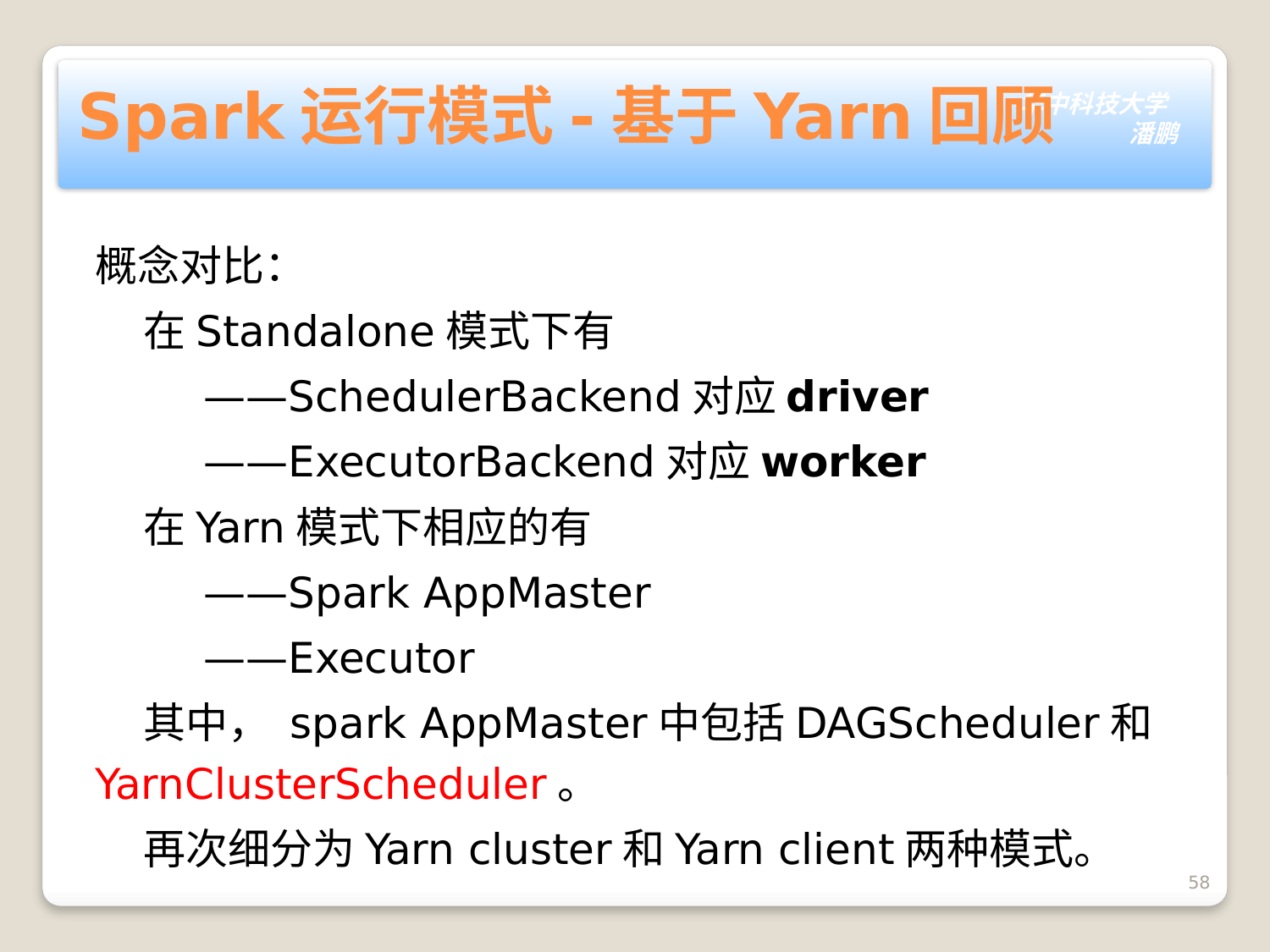

# Spark运行模式-基于Yarn回顾
概念对比：
    在Standalone模式下有
        ——SchedulerBackend对应driver
        ——ExecutorBackend对应worker
    在Yarn模式下相应的有
        ——Spark AppMaster
        ——Executor
    其中， spark AppMaster中包括DAGScheduler和YarnClusterScheduler。
    再次细分为Yarn cluster和Yarn client两种模式。

58